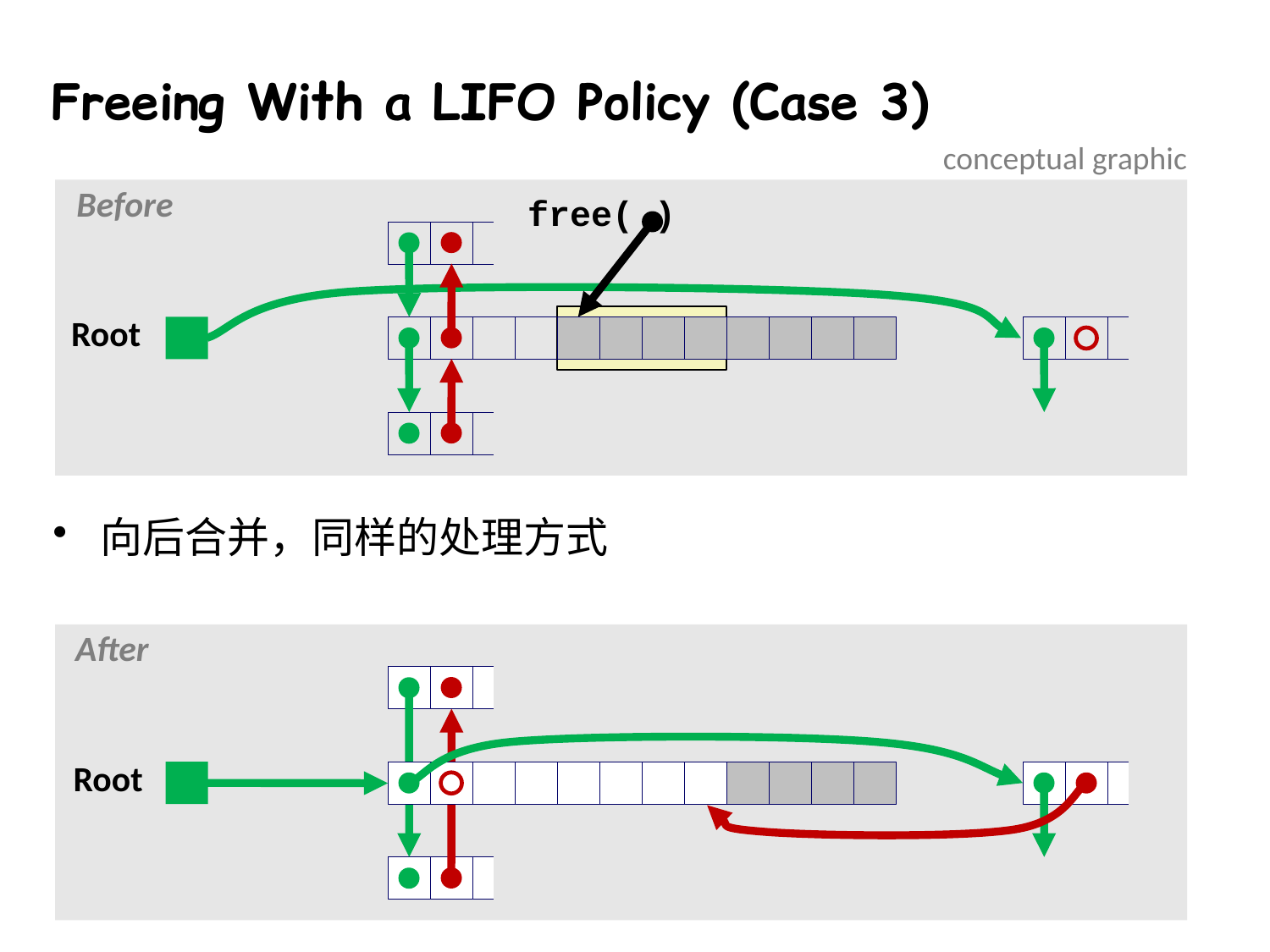

# Freeing With a LIFO Policy (Case 3)
conceptual graphic

Before
free( )

Root

向后合并，同样的处理方式

After

Root